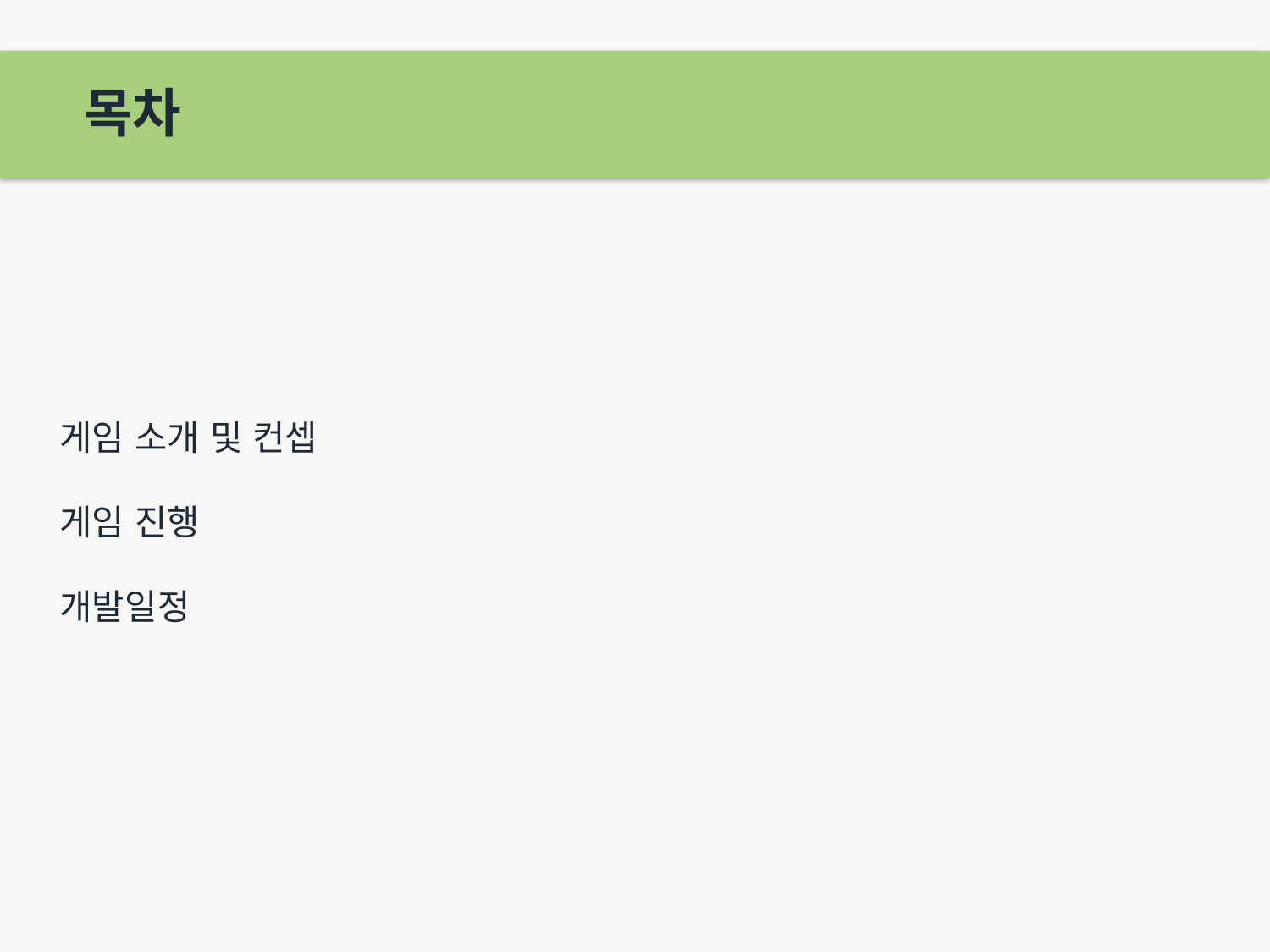

목차

게임 소개 및 컨셉

게임 진행

개발일정